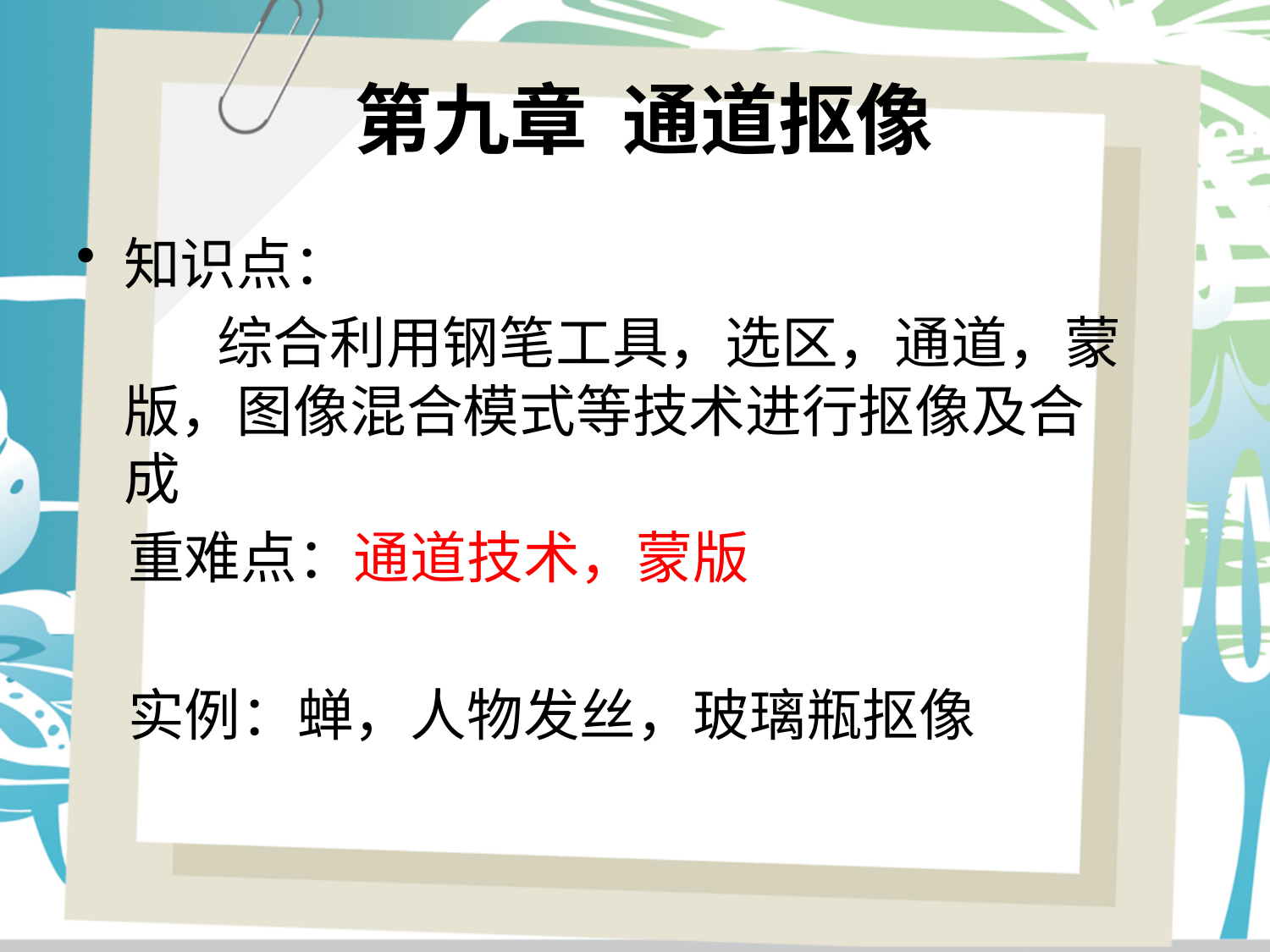

# 第九章  通道抠像
知识点：
          综合利用钢笔工具，选区，通道，蒙版，图像混合模式等技术进行抠像及合成
   重难点：通道技术，蒙版

   实例：蝉，人物发丝，玻璃瓶抠像